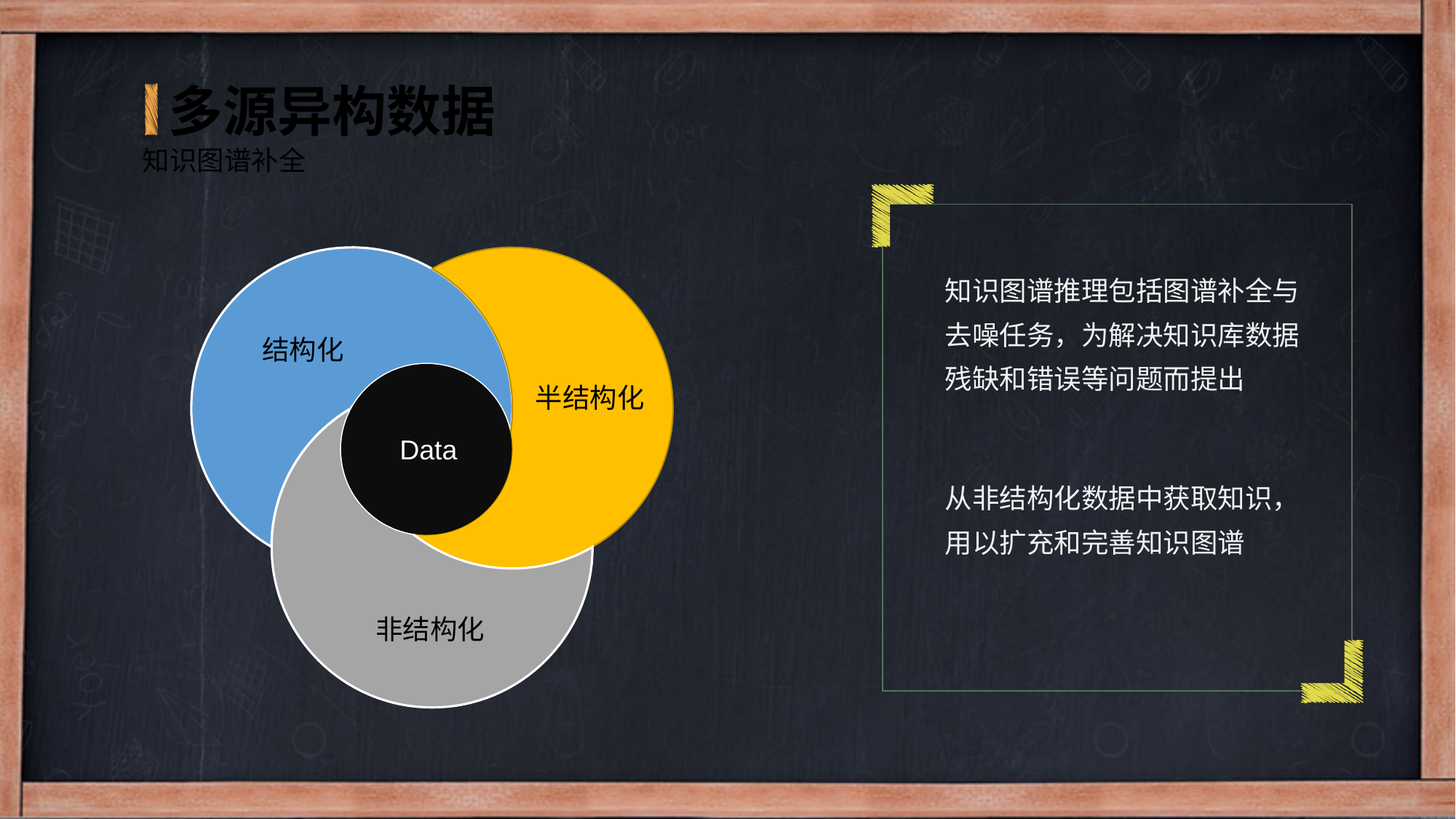

多源异构数据

知识图谱补全

知识图谱推理包括图谱补全与去噪任务，为解决知识库数据残缺和错误等问题而提出
结构化
半结构化
Data
从非结构化数据中获取知识，用以扩充和完善知识图谱
非结构化